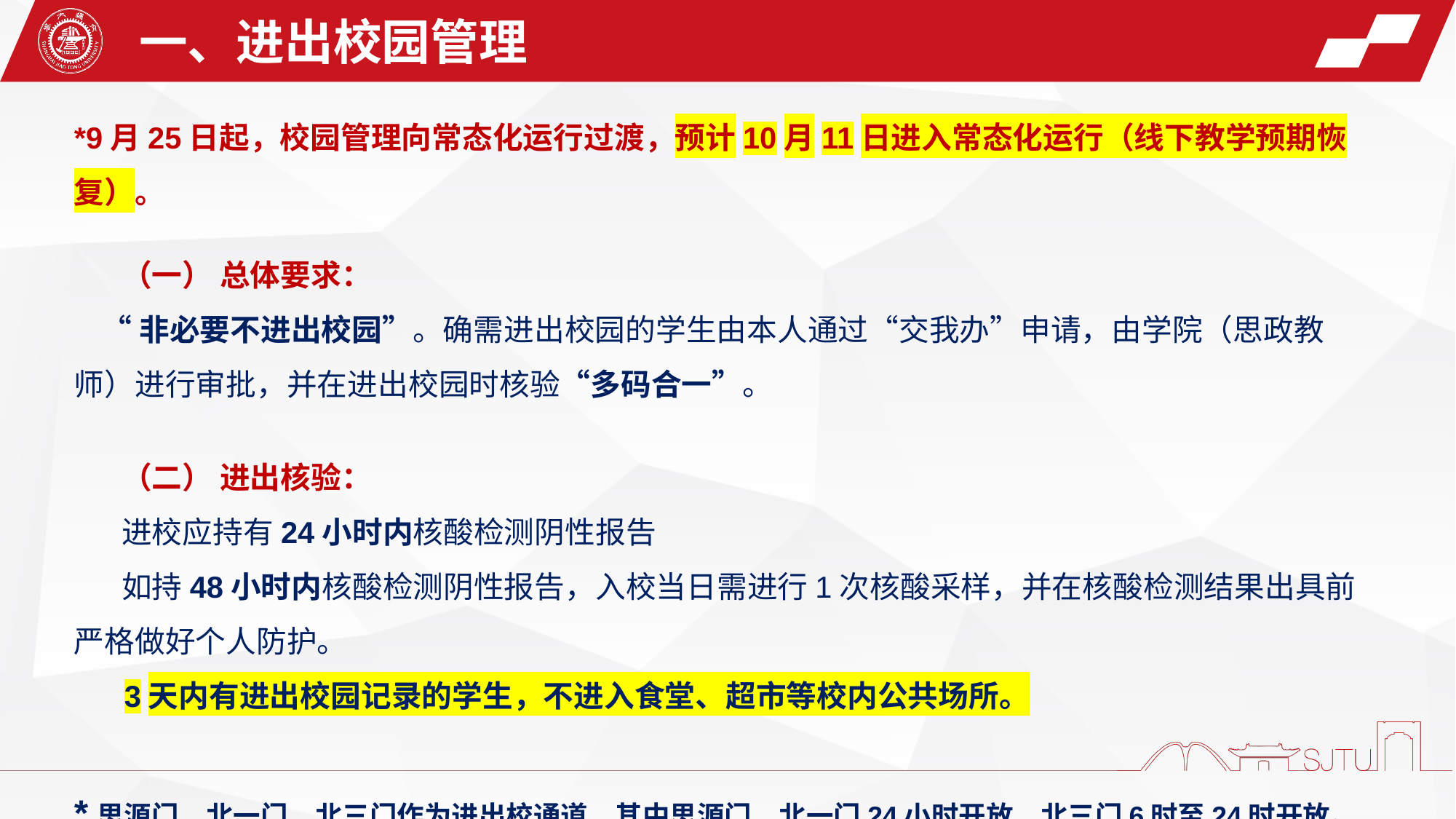

一、进出校园管理
*9月25日起，校园管理向常态化运行过渡，预计10月11日进入常态化运行（线下教学预期恢复）。

      （一） 总体要求：
    “非必要不进出校园”。确需进出校园的学生由本人通过“交我办”申请，由学院（思政教师）进行审批，并在进出校园时核验“多码合一”。

      （二） 进出核验：
      进校应持有24小时内核酸检测阴性报告
      如持48小时内核酸检测阴性报告，入校当日需进行1次核酸采样，并在核酸检测结果出具前严格做好个人防护。
      3天内有进出校园记录的学生，不进入食堂、超市等校内公共场所。

*思源门、北一门、北三门作为进出校通道，其中思源门、北一门24小时开放，北三门6时至24时开放。